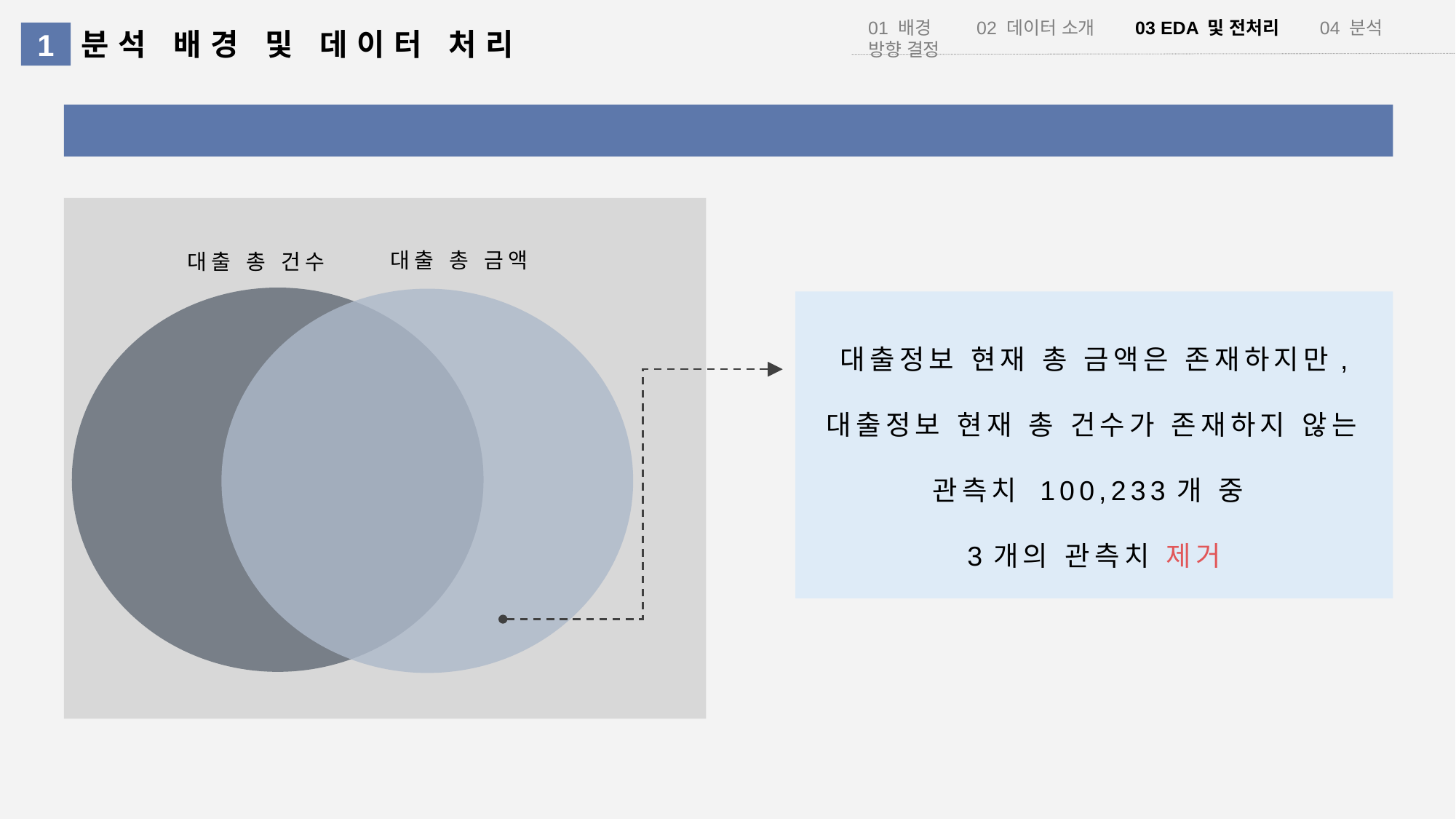

01 배경        02 데이터 소개       03 EDA 및 전처리       04 분석 방향 결정
분석 배경 및 데이터 처리
1
대출정보 현재 총 건수, 금액 불일치 레코드 제거

대출 총 금액
대출 총 건수

정상

대출정보 현재 총 금액은 존재하지만,
대출정보 현재 총 건수가 존재하지 않는 관측치 100,233개 중
3개의 관측치 제거